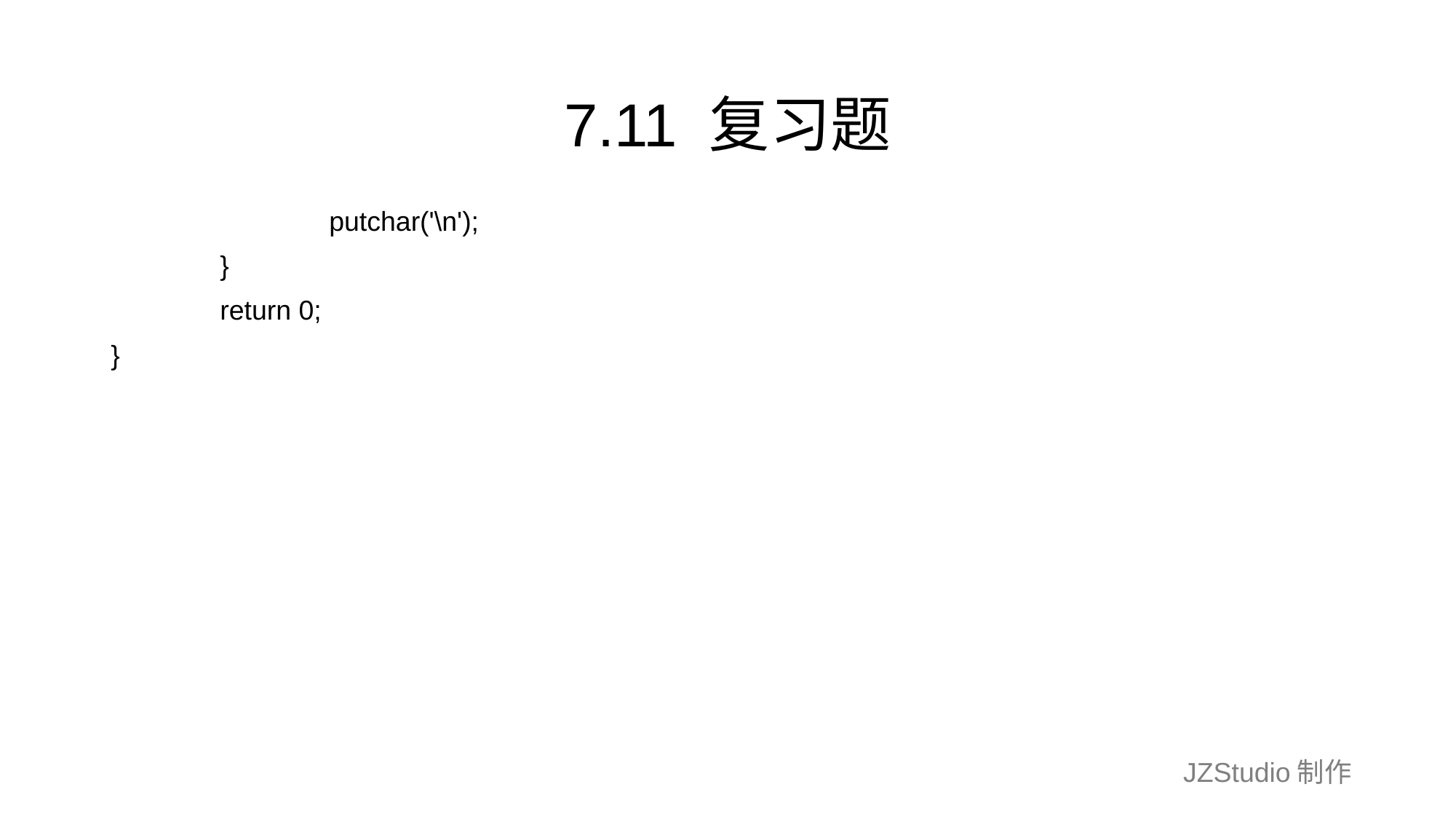

# 7.11 复习题
		putchar('\n');
	}
	return 0;
}